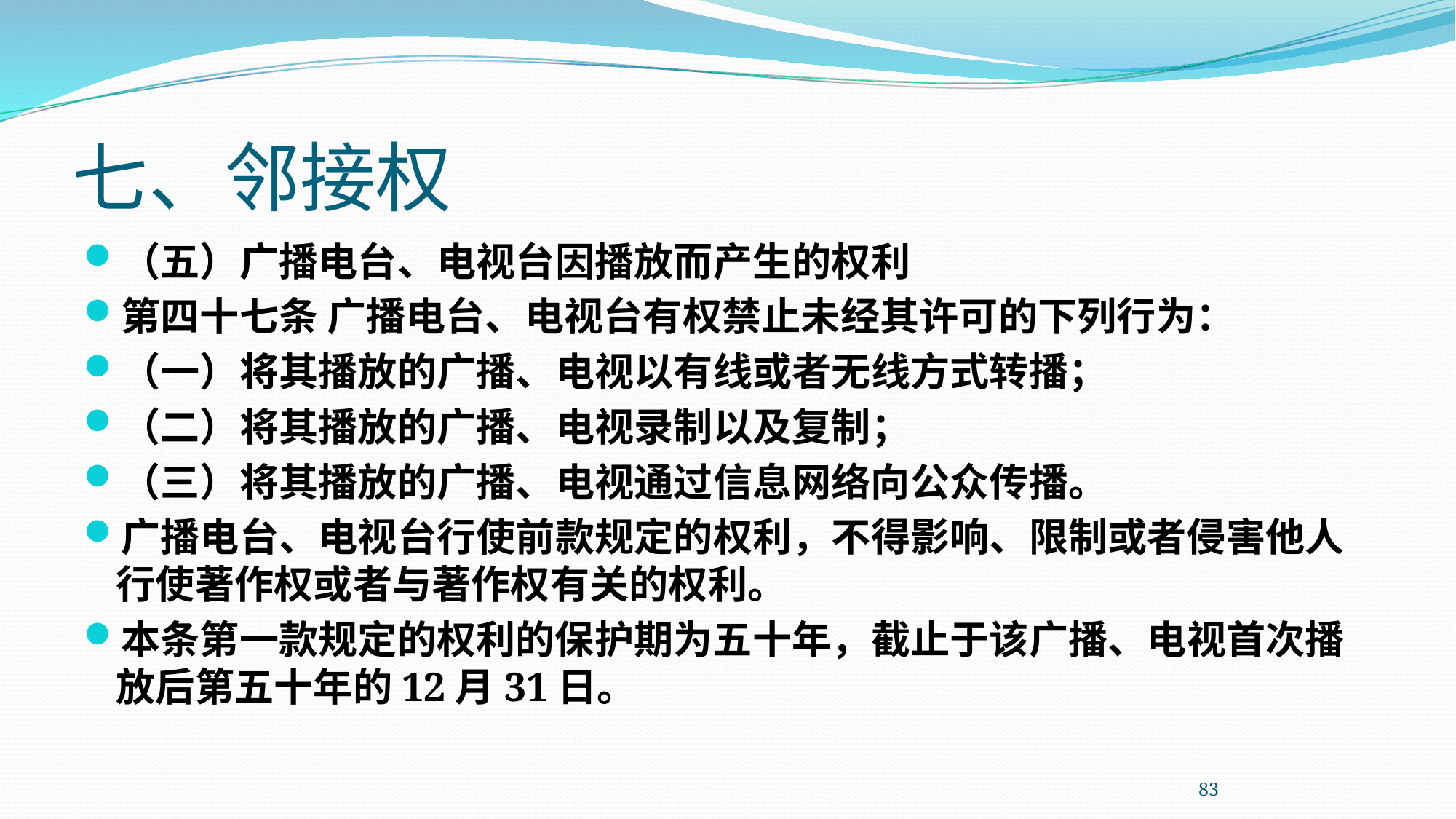

七、邻接权
（五）广播电台、电视台因播放而产生的权利
第四十七条 广播电台、电视台有权禁止未经其许可的下列行为：
（一）将其播放的广播、电视以有线或者无线方式转播；
（二）将其播放的广播、电视录制以及复制；
（三）将其播放的广播、电视通过信息网络向公众传播。
广播电台、电视台行使前款规定的权利，不得影响、限制或者侵害他人行使著作权或者与著作权有关的权利。
本条第一款规定的权利的保护期为五十年，截止于该广播、电视首次播放后第五十年的12月31日。
83